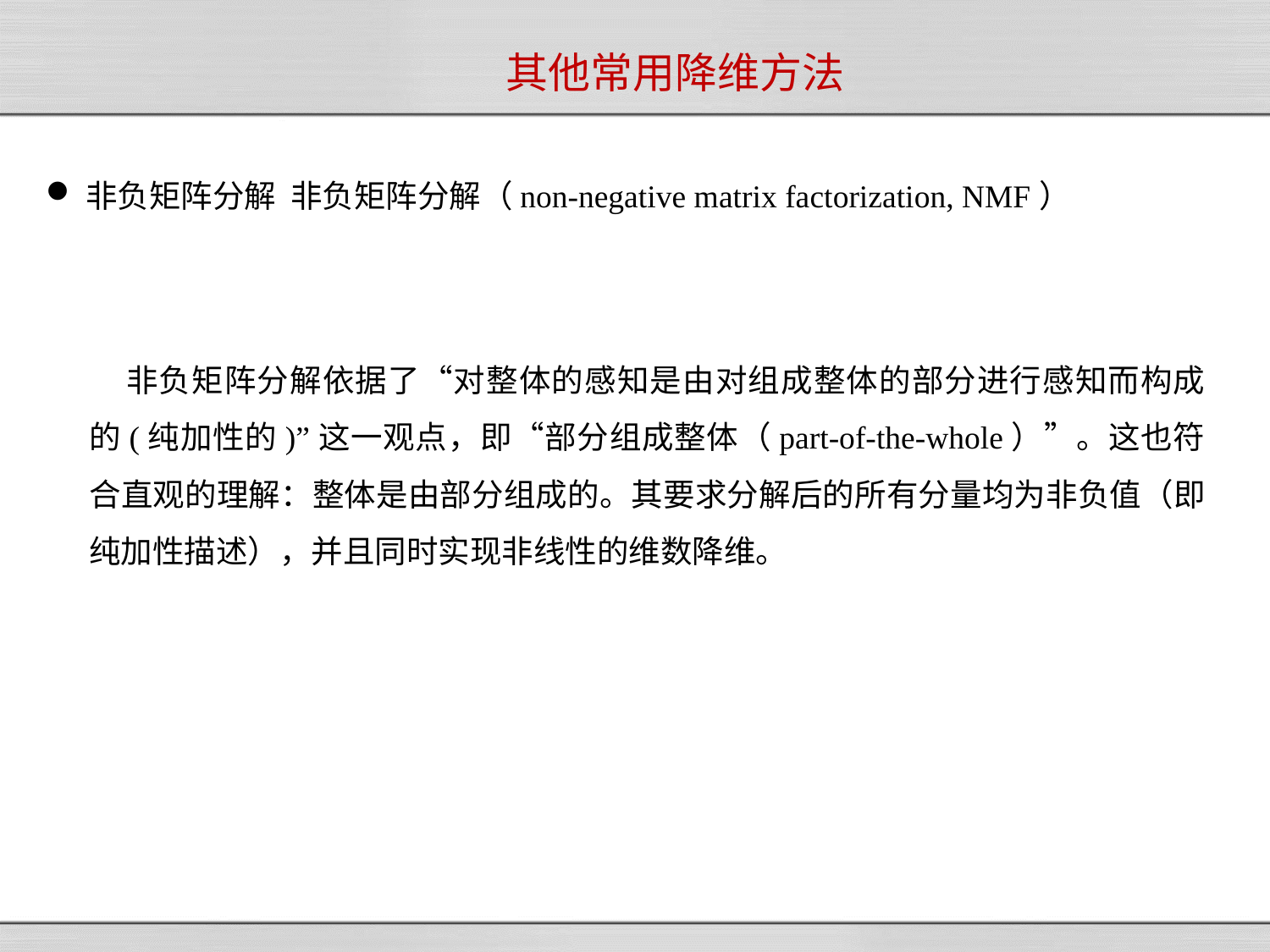

# 其他常用降维方法
非负矩阵分解  非负矩阵分解（non-negative matrix factorization, NMF）

非负矩阵分解依据了“对整体的感知是由对组成整体的部分进行感知而构成的(纯加性的)”这一观点，即“部分组成整体（part-of-the-whole）”。这也符合直观的理解：整体是由部分组成的。其要求分解后的所有分量均为非负值（即纯加性描述），并且同时实现非线性的维数降维。